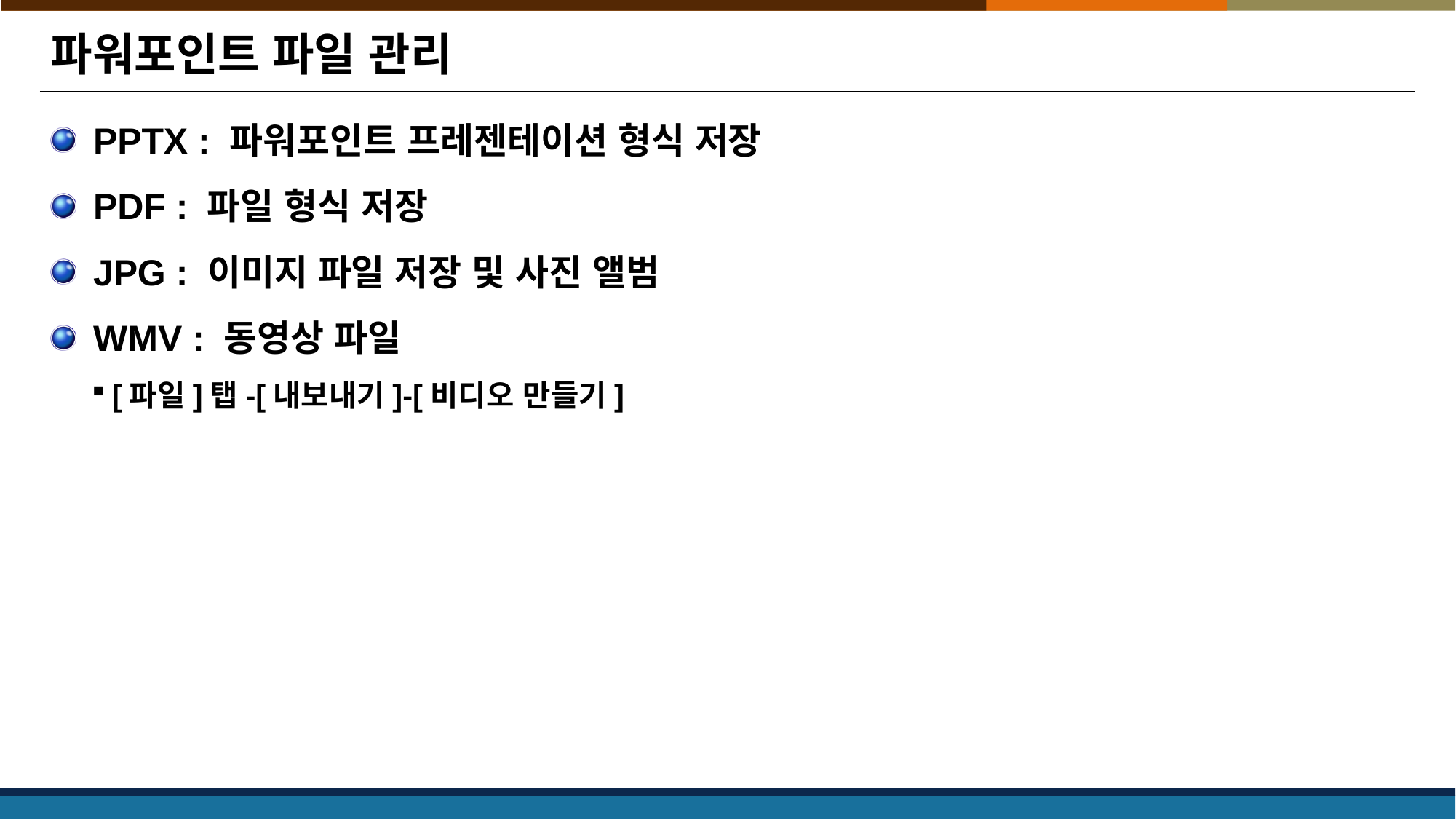

# 파워포인트 파일 관리
PPTX : 파워포인트 프레젠테이션 형식 저장
PDF : 파일 형식 저장
JPG : 이미지 파일 저장 및 사진 앨범
WMV : 동영상 파일
[파일]탭-[내보내기]-[비디오 만들기]